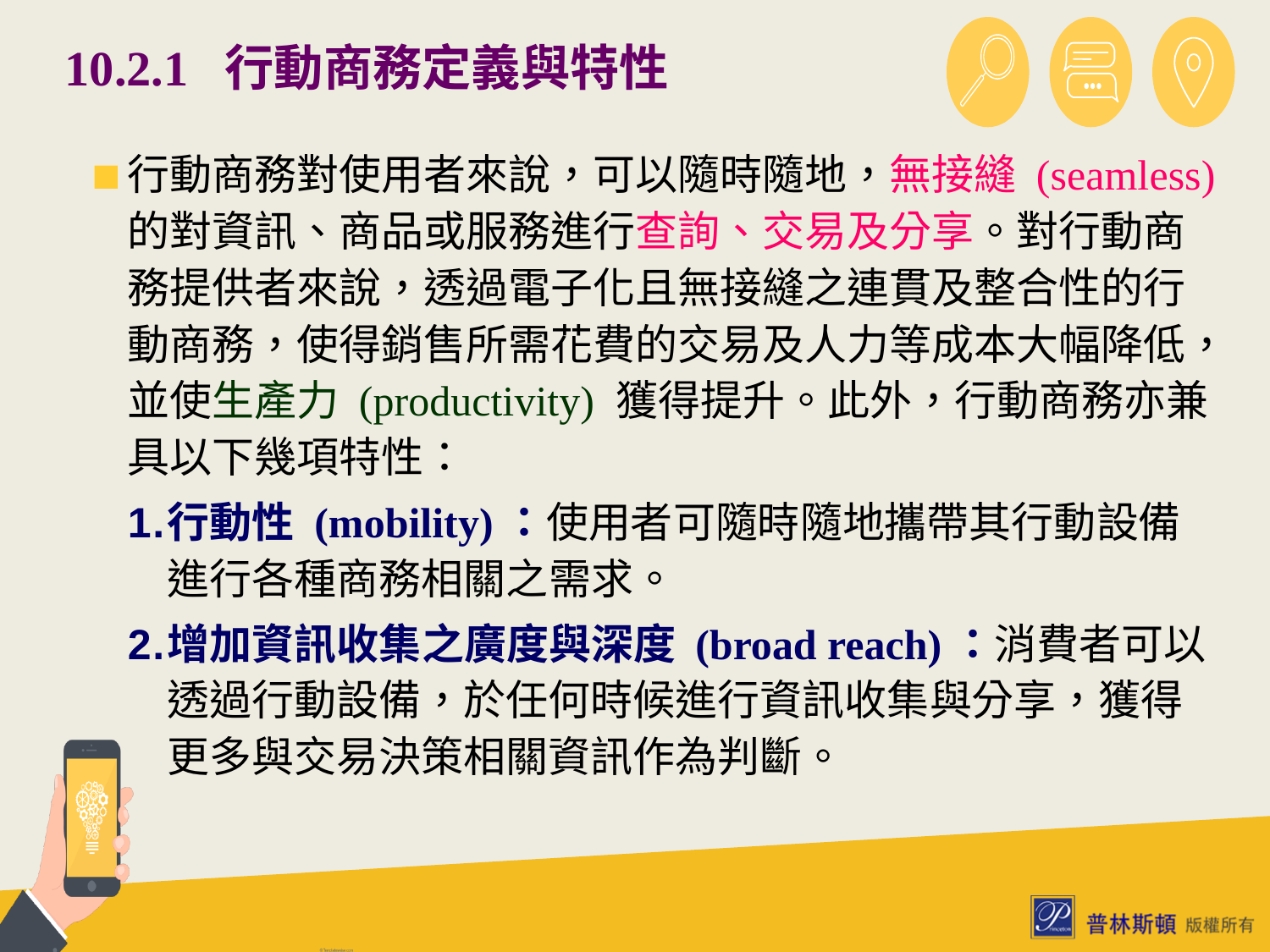

# 10.2.1  行動商務定義與特性
行動商務對使用者來說，可以隨時隨地，無接縫 (seamless) 的對資訊、商品或服務進行查詢、交易及分享。對行動商務提供者來說，透過電子化且無接縫之連貫及整合性的行動商務，使得銷售所需花費的交易及人力等成本大幅降低，並使生產力 (productivity) 獲得提升。此外，行動商務亦兼具以下幾項特性：
行動性 (mobility)：使用者可隨時隨地攜帶其行動設備進行各種商務相關之需求。
增加資訊收集之廣度與深度 (broad reach)：消費者可以透過行動設備，於任何時候進行資訊收集與分享，獲得更多與交易決策相關資訊作為判斷。